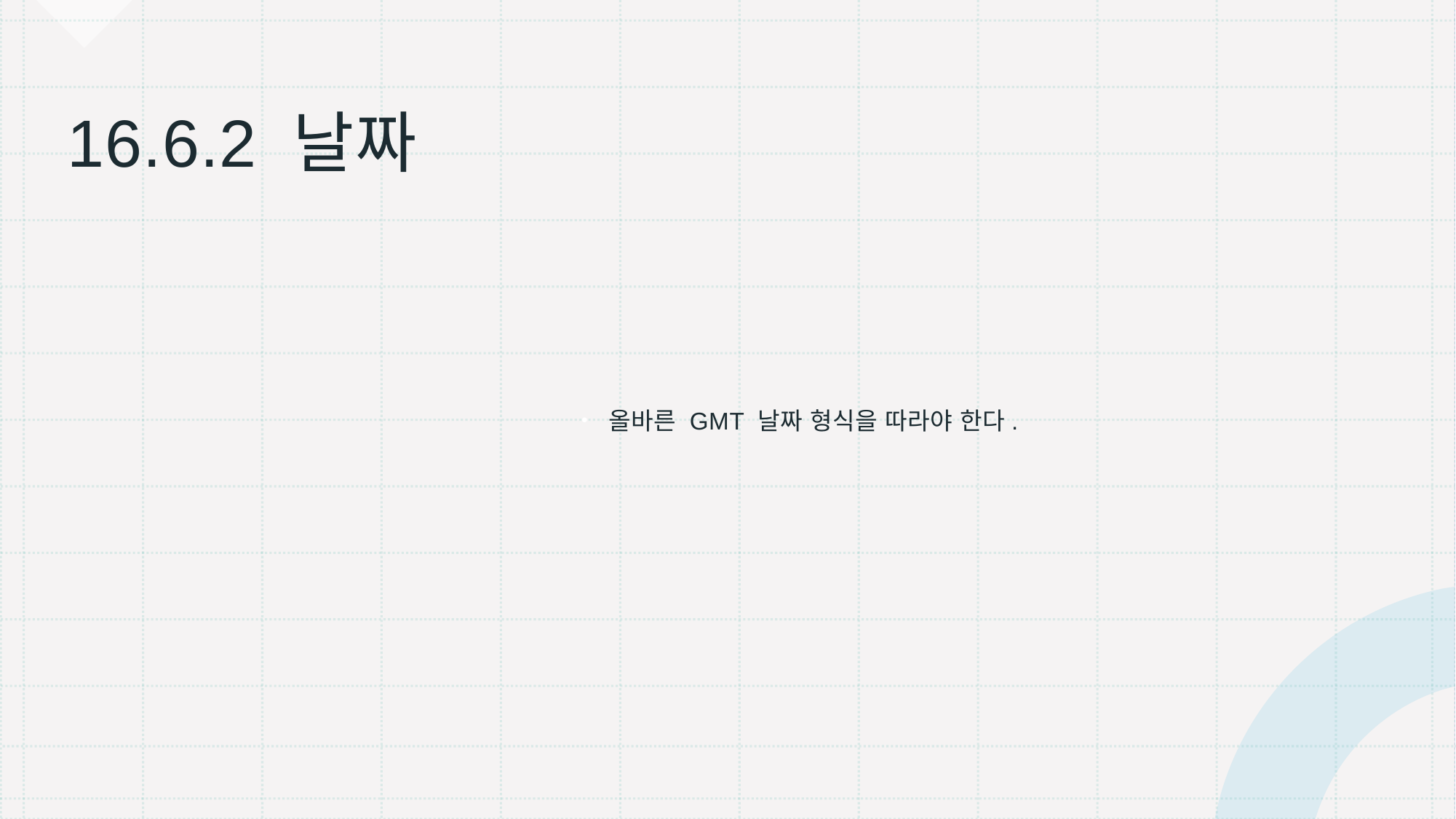

올바른 GMT 날짜 형식을 따라야 한다.
# 16.6.2 날짜